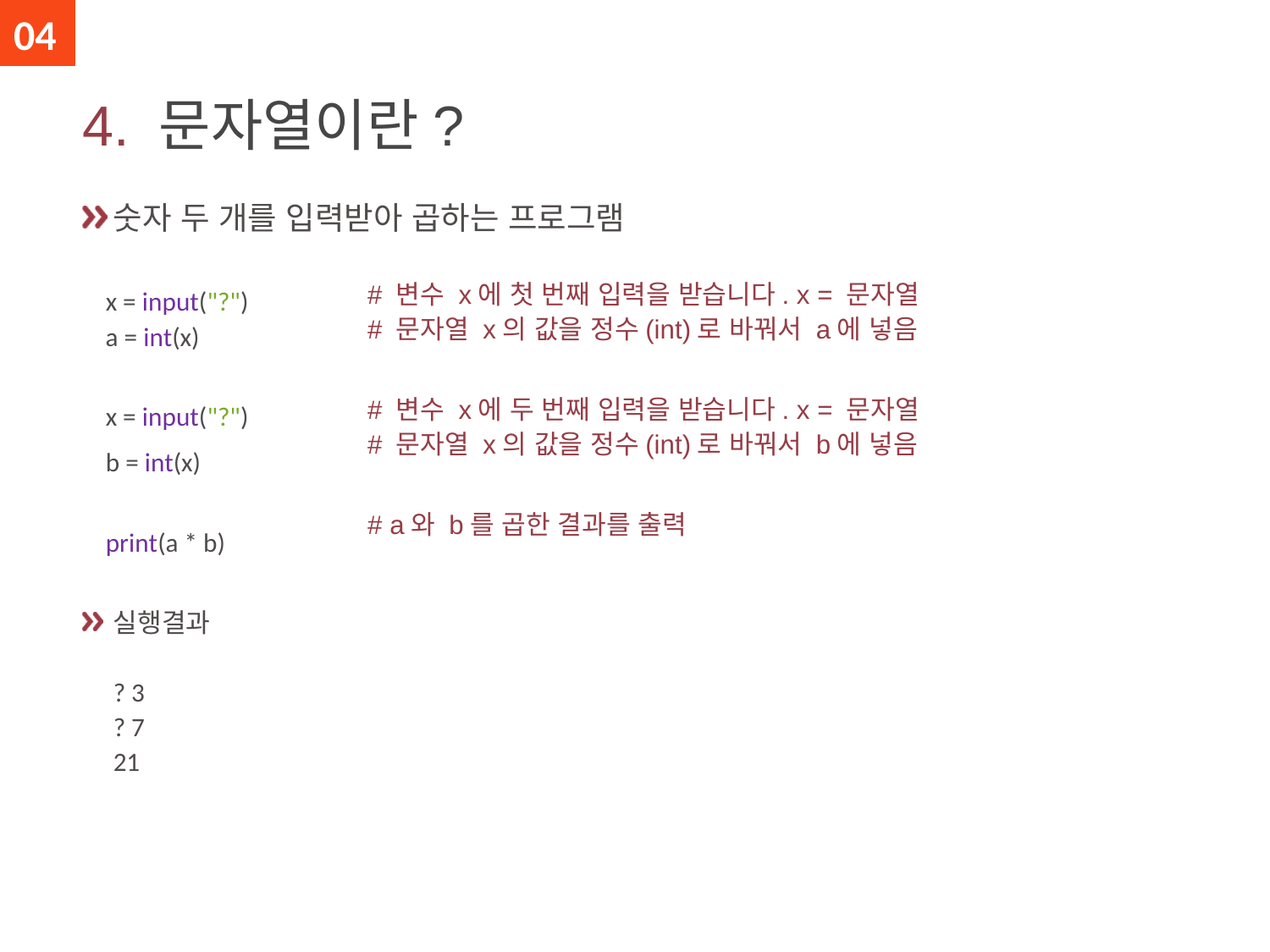

04
# 4. 문자열이란?
# 변수 x에 첫 번째 입력을 받습니다. x = 문자열
# 문자열 x의 값을 정수(int)로 바꿔서 a에 넣음
# 변수 x에 두 번째 입력을 받습니다. x = 문자열
# 문자열 x의 값을 정수(int)로 바꿔서 b에 넣음
# a와 b를 곱한 결과를 출력
숫자 두 개를 입력받아 곱하는 프로그램
    x = input("?")
    a = int(x)
    x = input("?")
    b = int(x)
    print(a * b)
실행결과
? 3
? 7
21